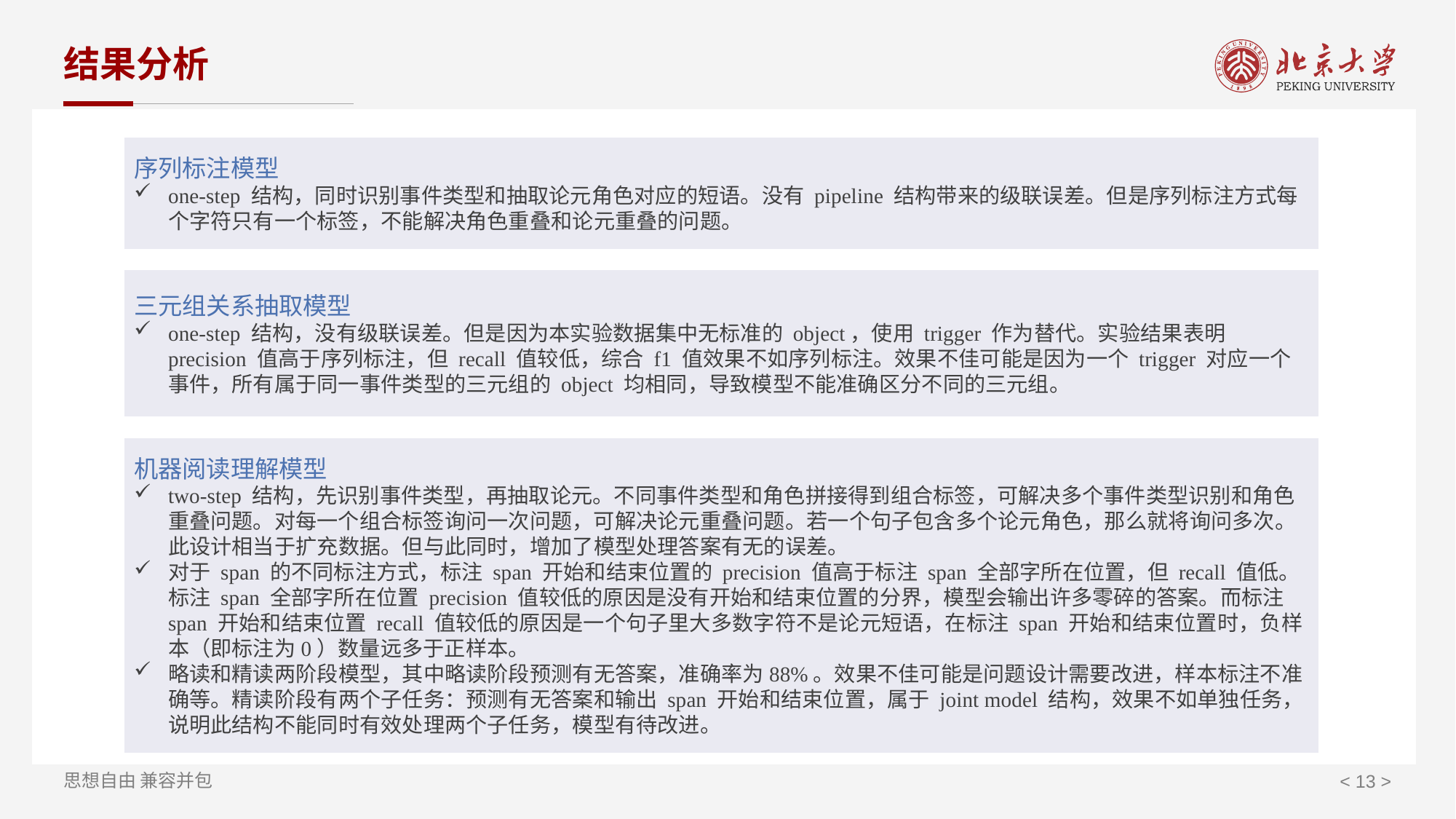

# 结果分析

序列标注模型
one-step 结构，同时识别事件类型和抽取论元角色对应的短语。没有 pipeline 结构带来的级联误差。但是序列标注方式每个字符只有一个标签，不能解决角色重叠和论元重叠的问题。
三元组关系抽取模型
one-step 结构，没有级联误差。但是因为本实验数据集中无标准的 object，使用 trigger 作为替代。实验结果表明 precision 值高于序列标注，但 recall 值较低，综合 f1 值效果不如序列标注。效果不佳可能是因为一个 trigger 对应一个事件，所有属于同一事件类型的三元组的 object 均相同，导致模型不能准确区分不同的三元组。
机器阅读理解模型
two-step 结构，先识别事件类型，再抽取论元。不同事件类型和角色拼接得到组合标签，可解决多个事件类型识别和角色重叠问题。对每一个组合标签询问一次问题，可解决论元重叠问题。若一个句子包含多个论元角色，那么就将询问多次。此设计相当于扩充数据。但与此同时，增加了模型处理答案有无的误差。
对于 span 的不同标注方式，标注 span 开始和结束位置的 precision 值高于标注 span 全部字所在位置，但 recall 值低。标注 span 全部字所在位置 precision 值较低的原因是没有开始和结束位置的分界，模型会输出许多零碎的答案。而标注 span 开始和结束位置 recall 值较低的原因是一个句子里大多数字符不是论元短语，在标注 span 开始和结束位置时，负样本（即标注为0）数量远多于正样本。
略读和精读两阶段模型，其中略读阶段预测有无答案，准确率为88%。效果不佳可能是问题设计需要改进，样本标注不准确等。精读阶段有两个子任务：预测有无答案和输出 span 开始和结束位置，属于 joint model 结构，效果不如单独任务，说明此结构不能同时有效处理两个子任务，模型有待改进。
< 13 >